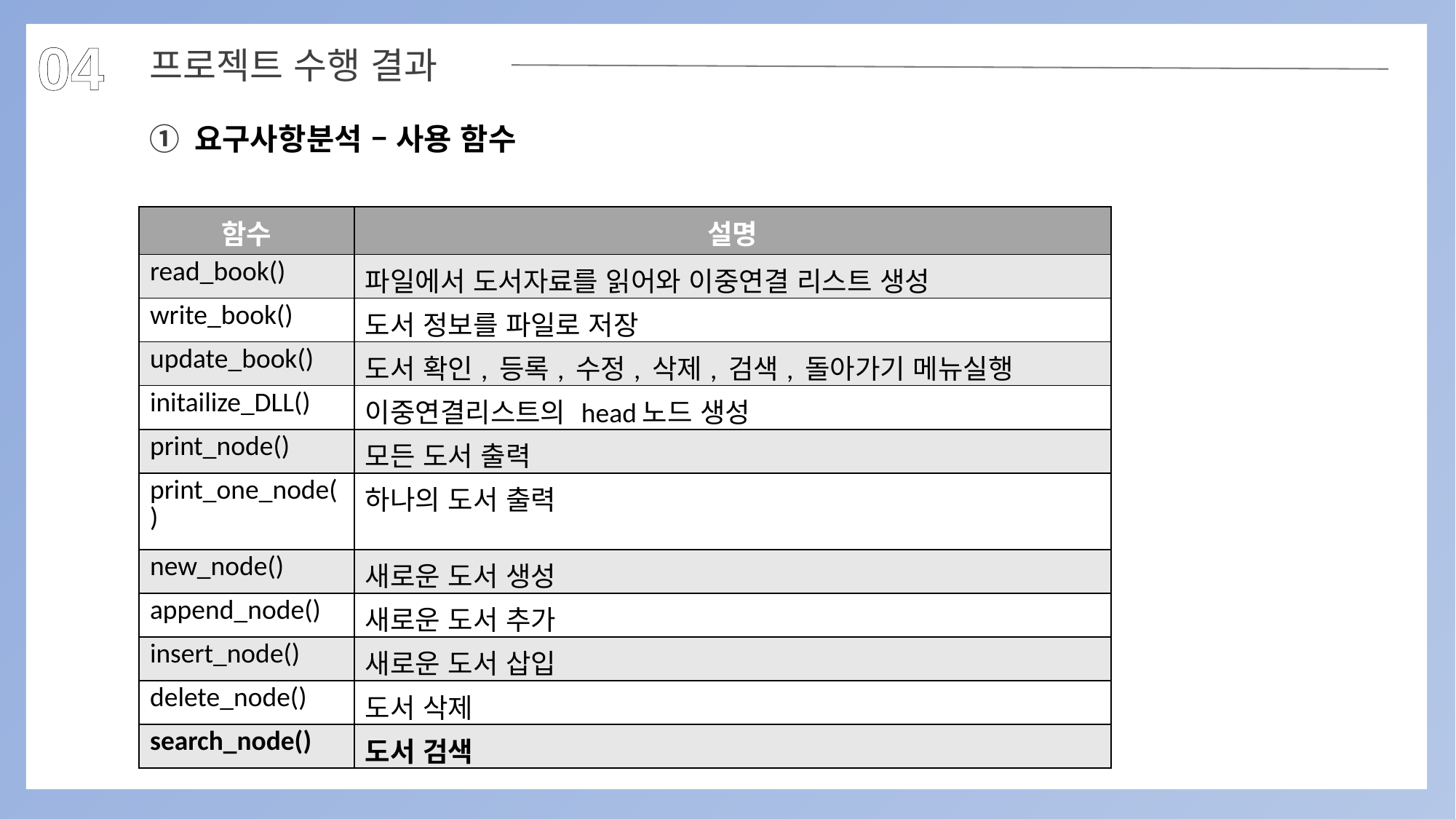

04
프로젝트 수행 결과
① 요구사항분석 – 사용 함수
| 함수 | 설명 |
| --- | --- |
| read\_book() | 파일에서 도서자료를 읽어와 이중연결 리스트 생성 |
| write\_book() | 도서 정보를 파일로 저장 |
| update\_book() | 도서 확인, 등록, 수정, 삭제, 검색, 돌아가기 메뉴실행 |
| initailize\_DLL() | 이중연결리스트의 head노드 생성 |
| print\_node() | 모든 도서 출력 |
| print\_one\_node() | 하나의 도서 출력 |
| new\_node() | 새로운 도서 생성 |
| append\_node() | 새로운 도서 추가 |
| insert\_node() | 새로운 도서 삽입 |
| delete\_node() | 도서 삭제 |
| search\_node() | 도서 검색 |